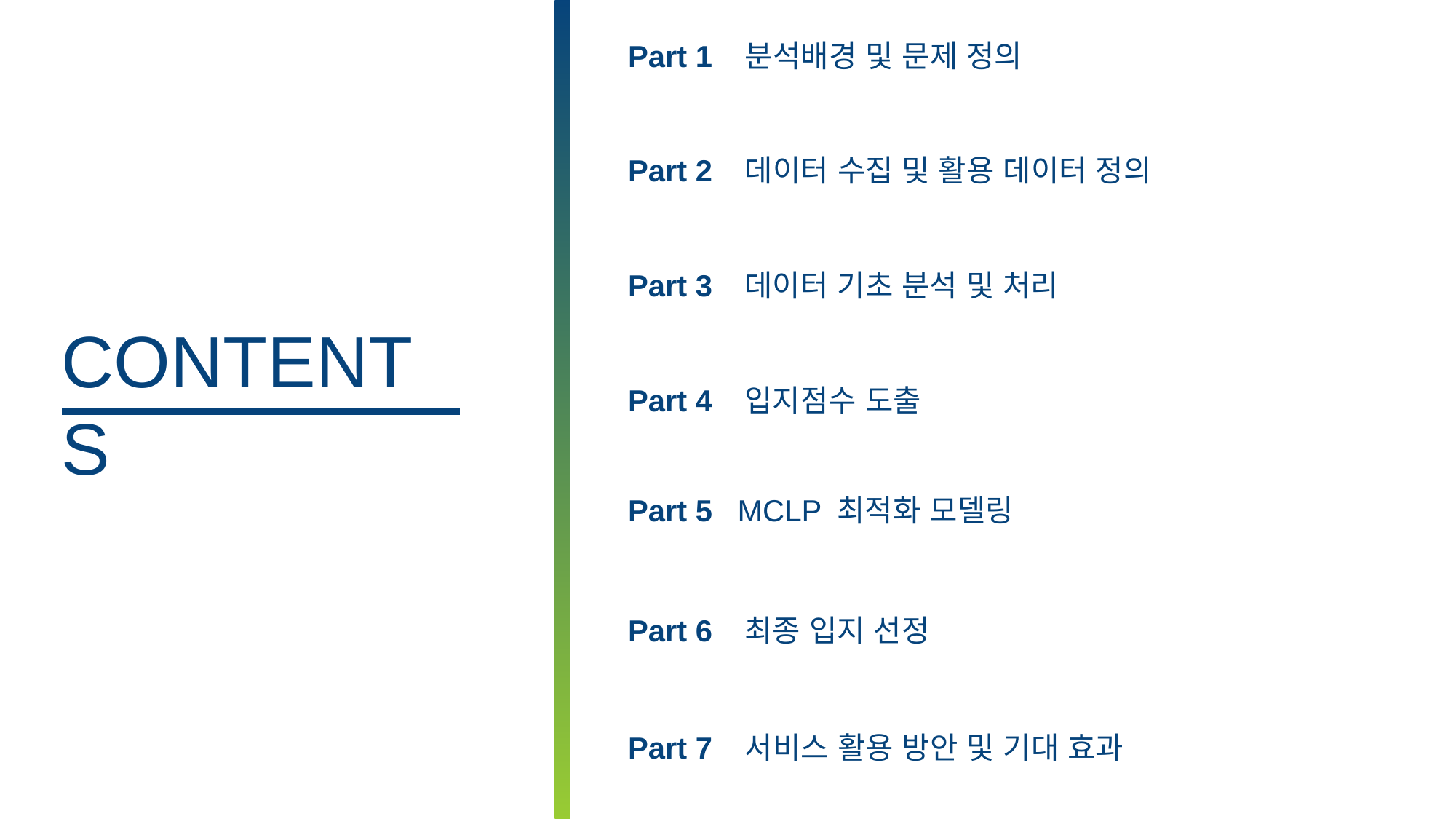

Part 1   분석배경 및 문제 정의
Part 2   데이터 수집 및 활용 데이터 정의
Part 3   데이터 기초 분석 및 처리
Part 4   입지점수 도출
Part 5   MCLP 최적화 모델링
Part 6   최종 입지 선정
Part 7   서비스 활용 방안 및 기대 효과

CONTENTS